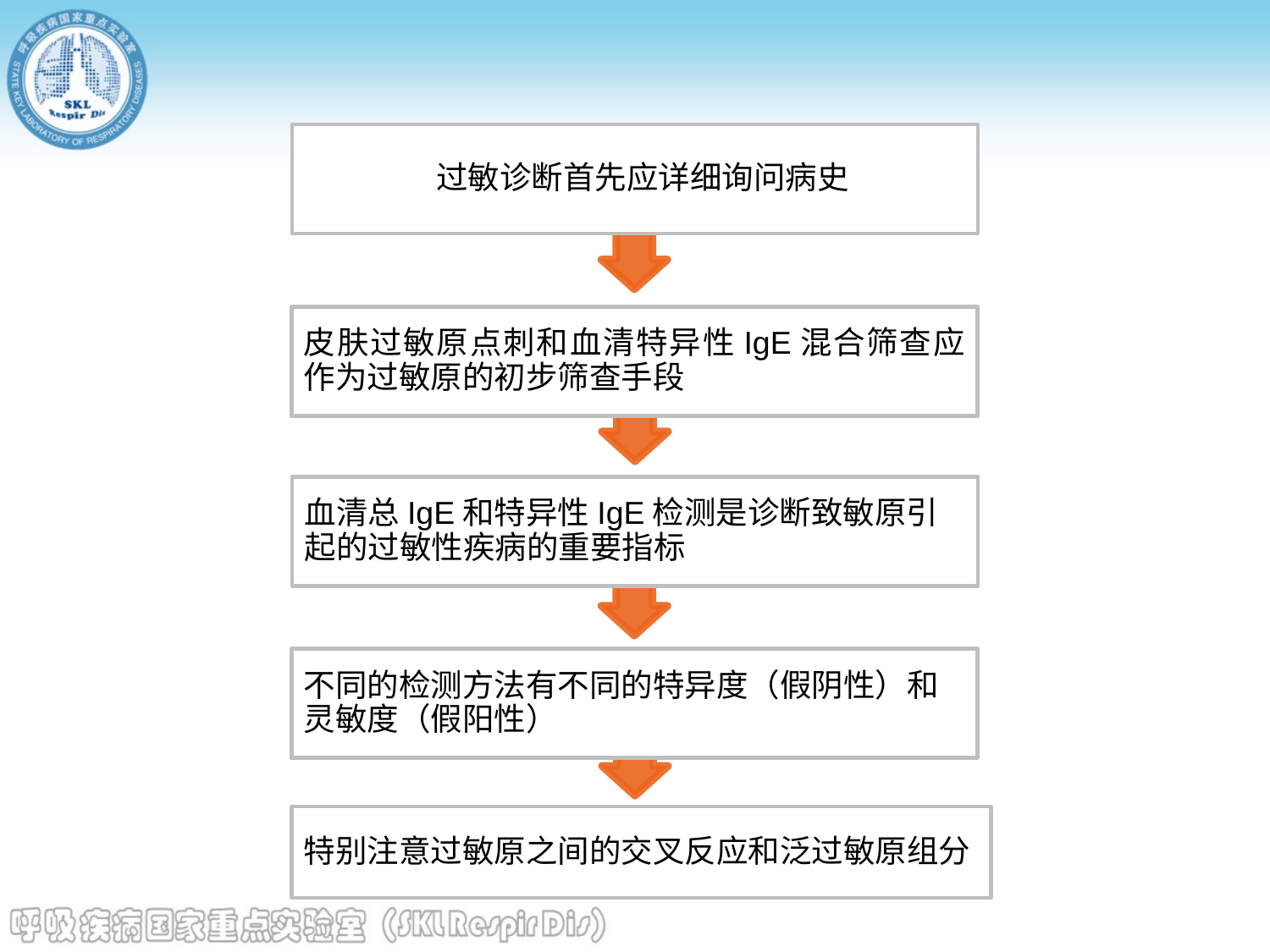

过敏诊断首先应详细询问病史

皮肤过敏原点刺和血清特异性IgE混合筛查应作为过敏原的初步筛查手段

血清总IgE和特异性IgE检测是诊断致敏原引起的过敏性疾病的重要指标

不同的检测方法有不同的特异度（假阴性）和灵敏度（假阳性）

特别注意过敏原之间的交叉反应和泛过敏原组分